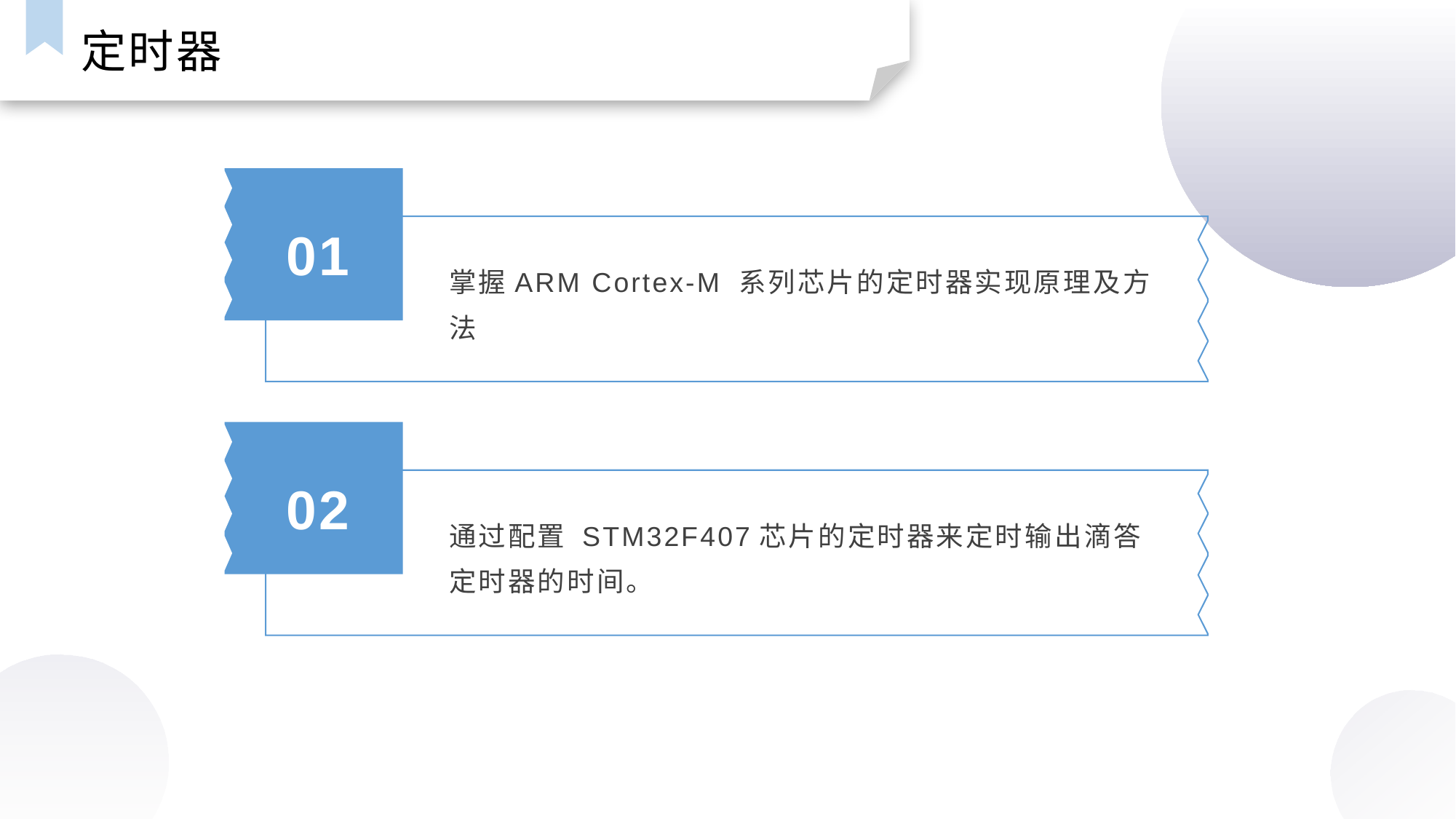

定时器

01

掌握ARM Cortex-M 系列芯片的定时器实现原理及方法

02

通过配置 STM32F407芯片的定时器来定时输出滴答定时器的时间。